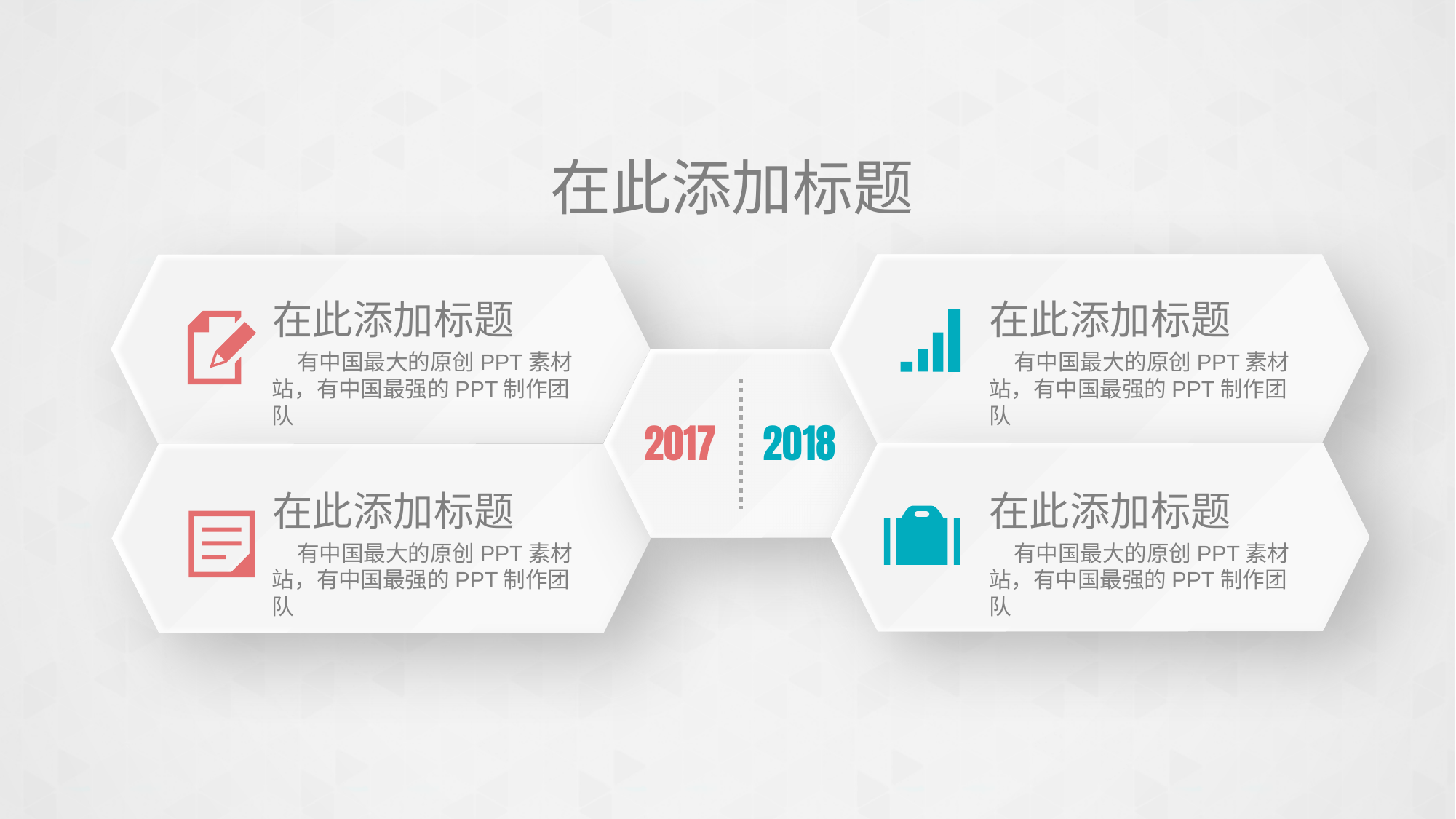

在此添加标题

在此添加标题
在此添加标题

    有中国最大的原创PPT素材站，有中国最强的PPT制作团队
    有中国最大的原创PPT素材站，有中国最强的PPT制作团队

2017
2018

在此添加标题
在此添加标题

    有中国最大的原创PPT素材站，有中国最强的PPT制作团队
    有中国最大的原创PPT素材站，有中国最强的PPT制作团队